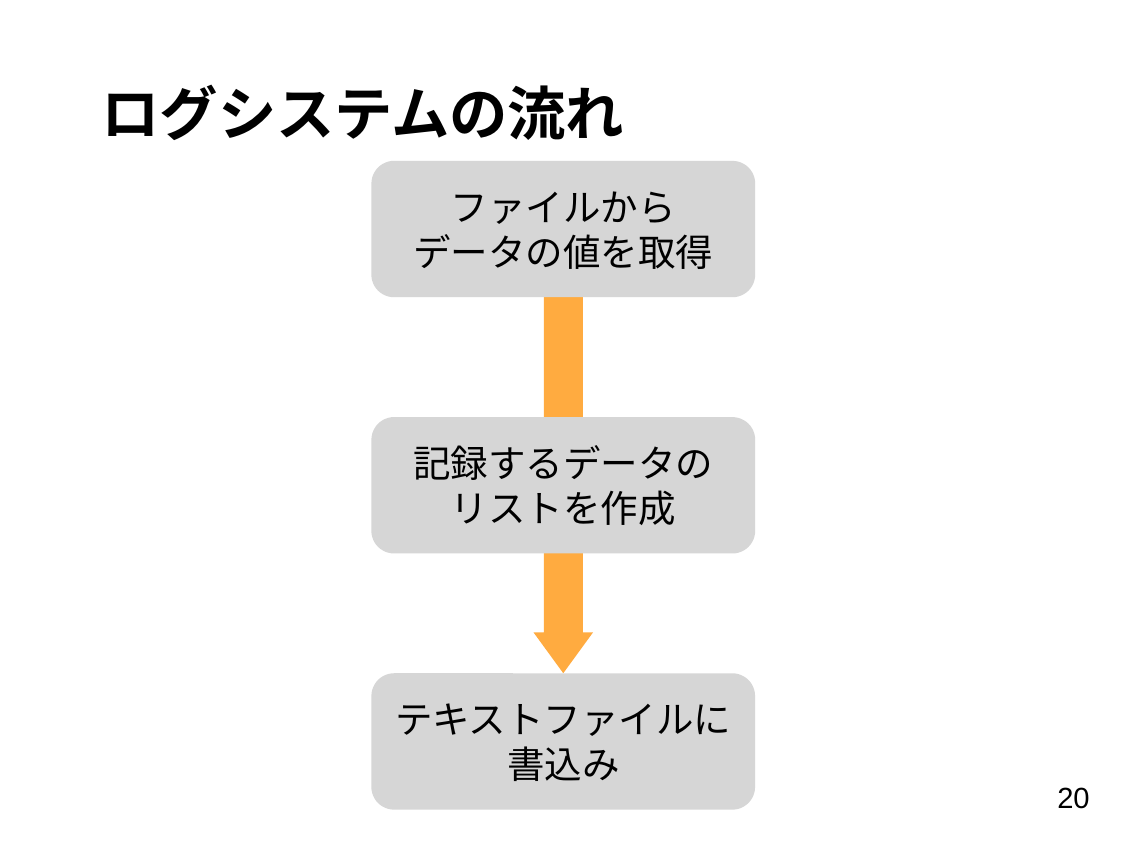

# ログシステムの流れ
ファイルから
データの値を取得
記録するデータの
リストを作成

テキストファイルに
書込み
20